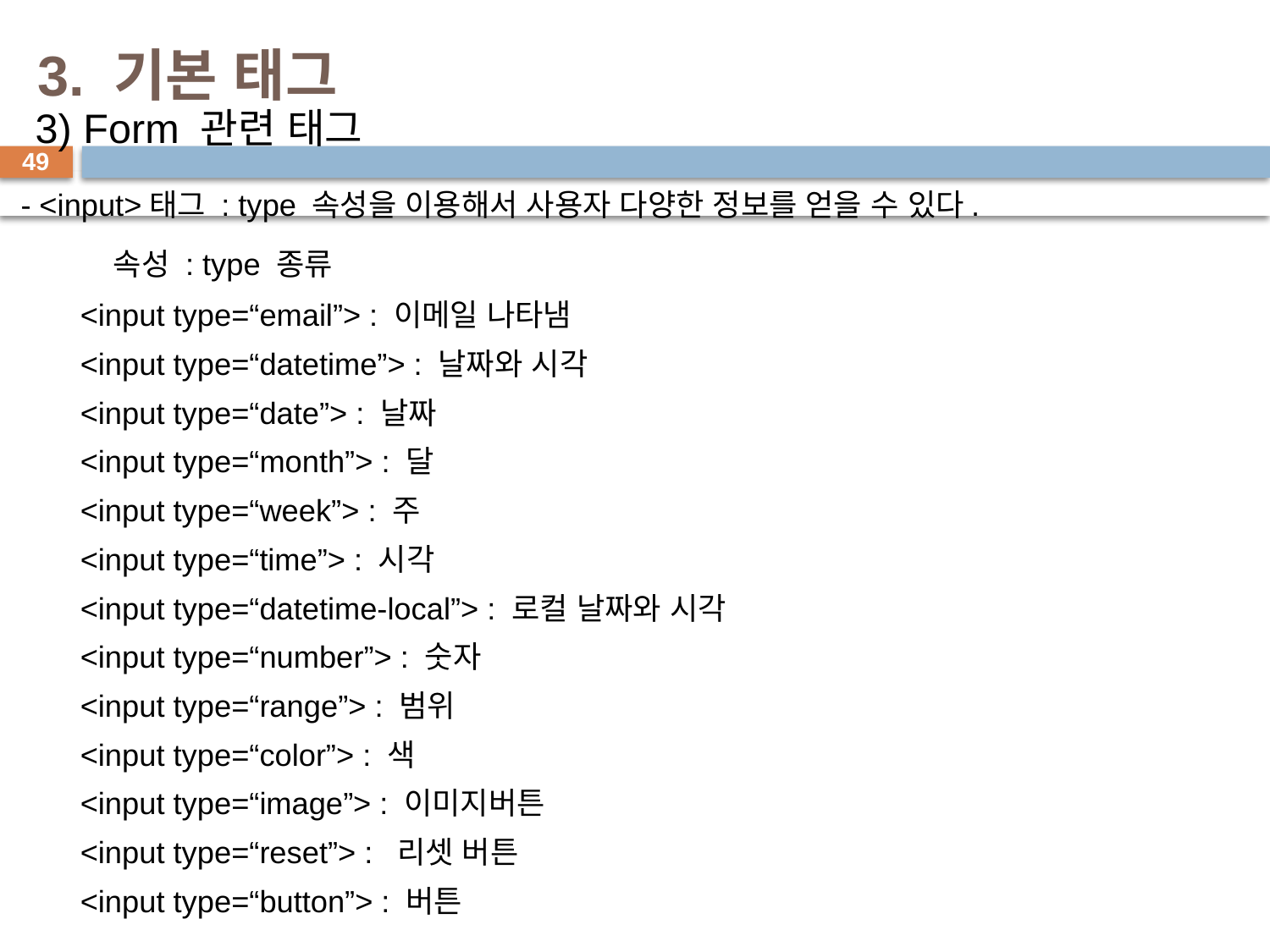

# 3. 기본 태그
  3) Form 관련 태그

 - <input>태그 : type 속성을 이용해서 사용자 다양한 정보를 얻을 수 있다.
        속성 : type 종류
        <input type=“email”> : 이메일 나타냄
        <input type=“datetime”> : 날짜와 시각
        <input type=“date”> : 날짜
        <input type=“month”> : 달
        <input type=“week”> : 주
        <input type=“time”> : 시각
        <input type=“datetime-local”> : 로컬 날짜와 시각
        <input type=“number”> : 숫자
        <input type=“range”> : 범위
        <input type=“color”> : 색
        <input type=“image”> : 이미지버튼
        <input type=“reset”> :  리셋 버튼
        <input type=“button”> : 버튼
49